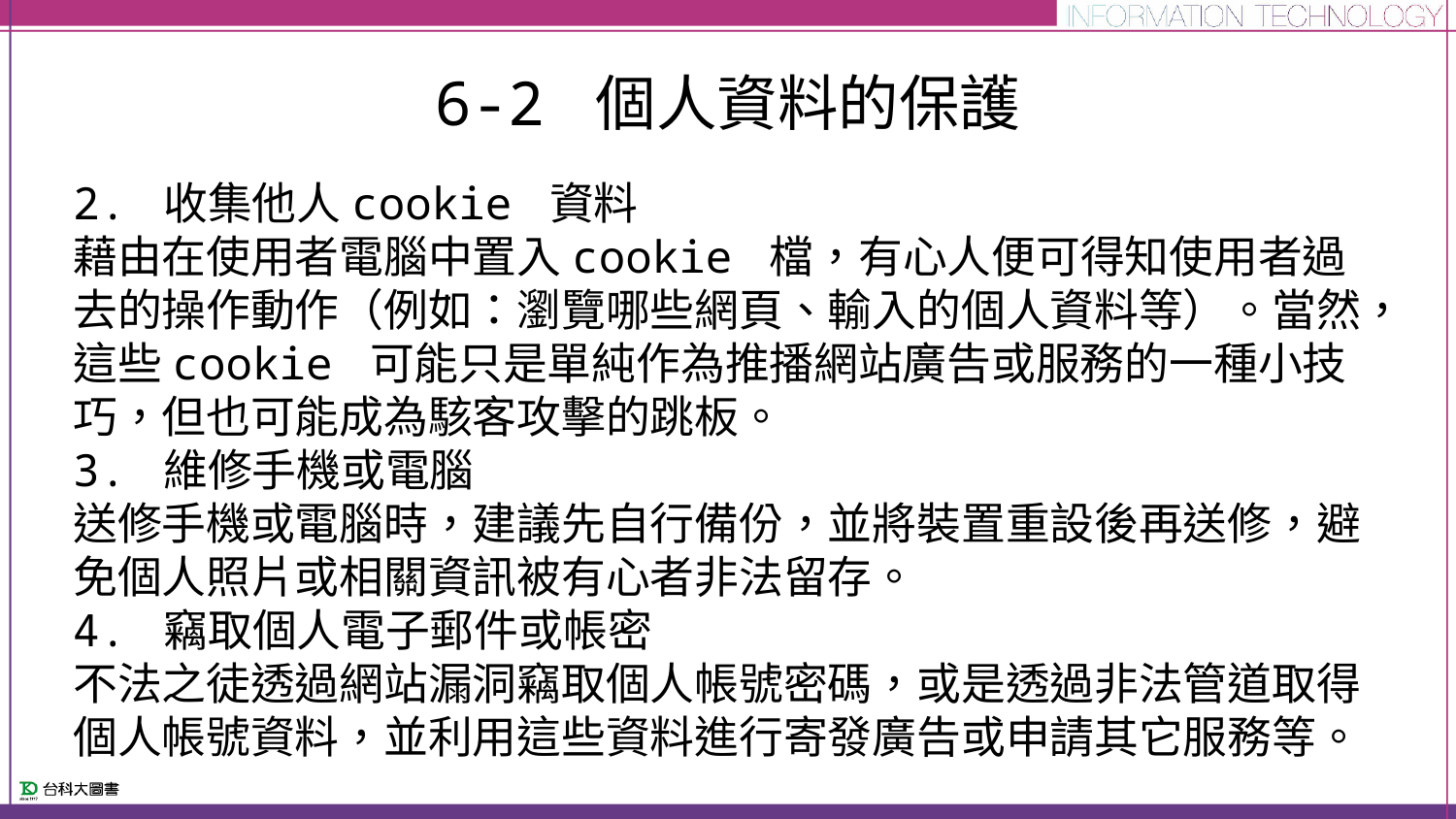

# 6-2 個人資料的保護
2. 收集他人cookie 資料
藉由在使用者電腦中置入cookie 檔，有心人便可得知使用者過去的操作動作（例如：瀏覽哪些網頁、輸入的個人資料等）。當然，這些cookie 可能只是單純作為推播網站廣告或服務的一種小技巧，但也可能成為駭客攻擊的跳板。
3. 維修手機或電腦
送修手機或電腦時，建議先自行備份，並將裝置重設後再送修，避免個人照片或相關資訊被有心者非法留存。
4. 竊取個人電子郵件或帳密
不法之徒透過網站漏洞竊取個人帳號密碼，或是透過非法管道取得個人帳號資料，並利用這些資料進行寄發廣告或申請其它服務等。